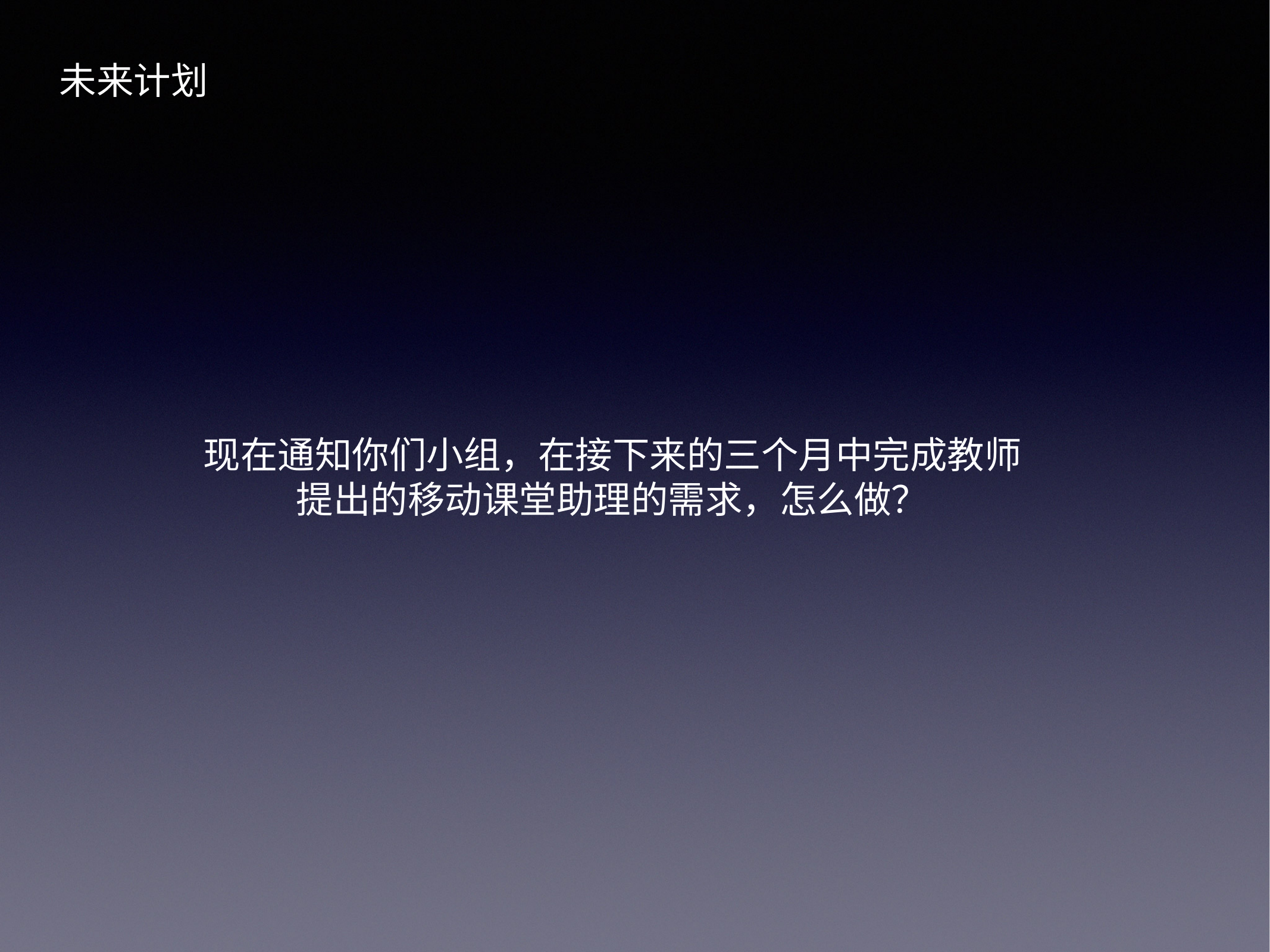

未来计划
现在通知你们小组，在接下来的三个月中完成教师提出的移动课堂助理的需求，怎么做？